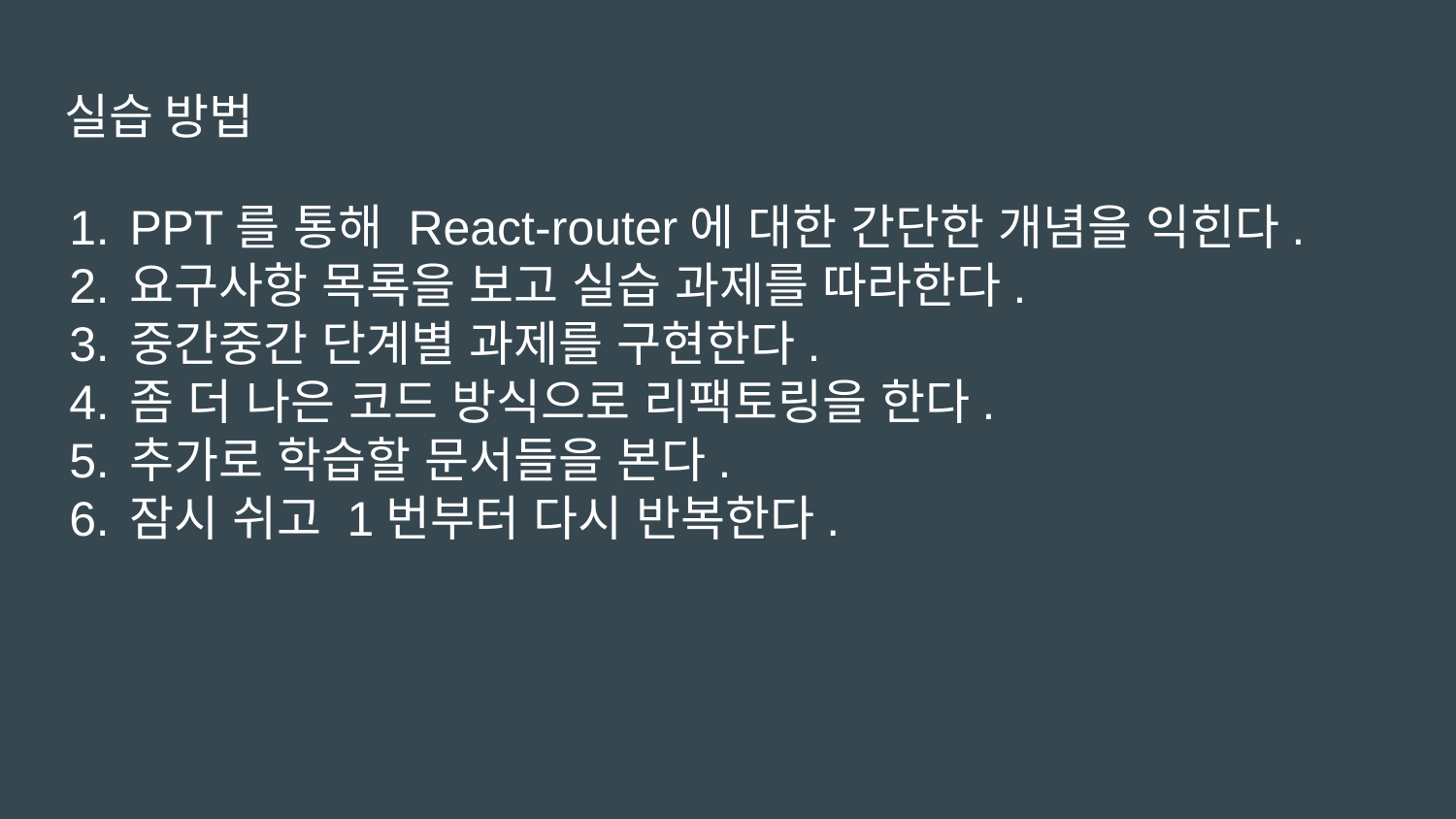

# 실습 방법
PPT를 통해 React-router에 대한 간단한 개념을 익힌다.
요구사항 목록을 보고 실습 과제를 따라한다.
중간중간 단계별 과제를 구현한다.
좀 더 나은 코드 방식으로 리팩토링을 한다.
추가로 학습할 문서들을 본다.
잠시 쉬고 1번부터 다시 반복한다.